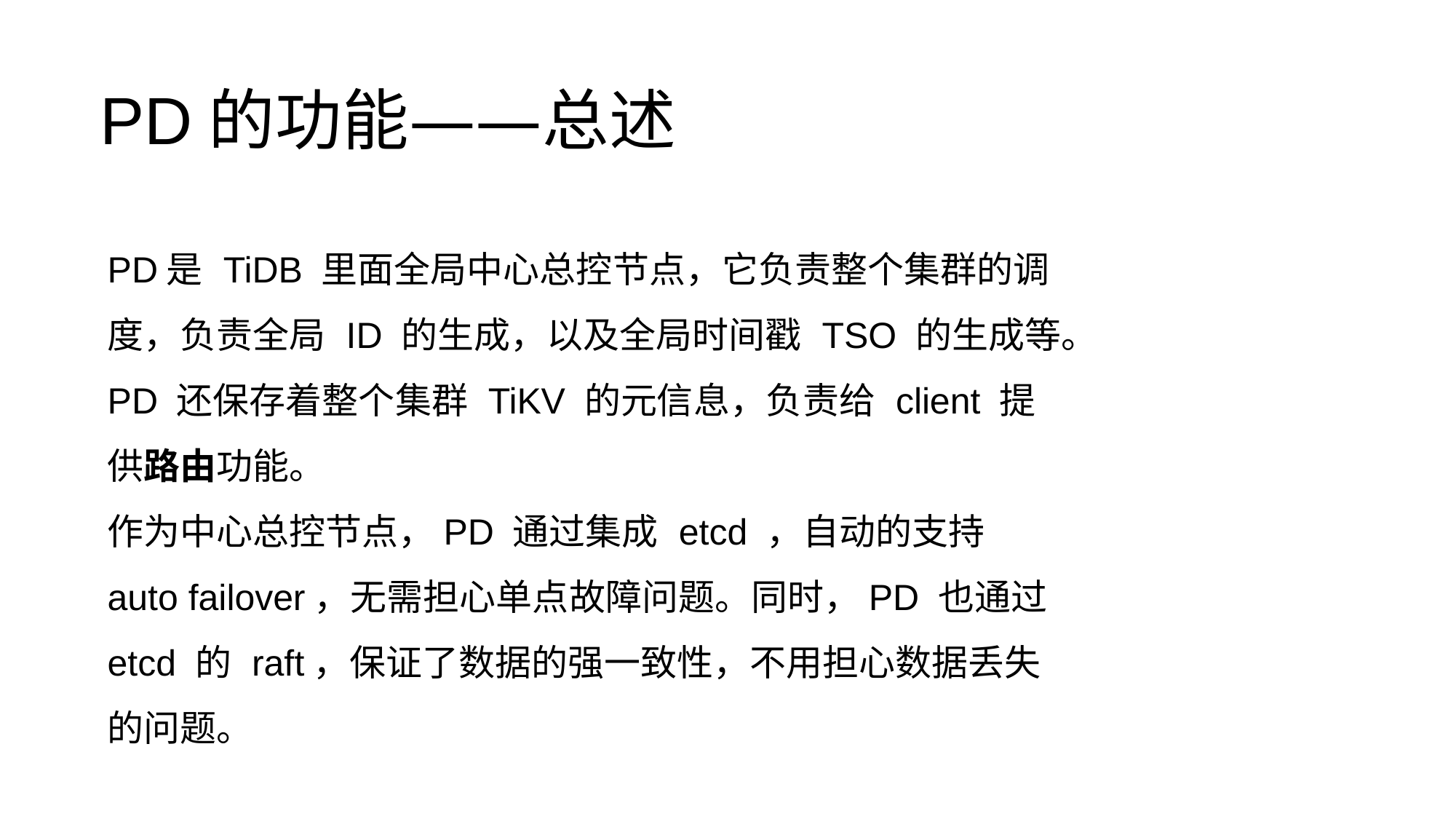

# PD的功能——总述
PD是 TiDB 里面全局中心总控节点，它负责整个集群的调度，负责全局 ID 的生成，以及全局时间戳 TSO 的生成等。PD 还保存着整个集群 TiKV 的元信息，负责给 client 提供路由功能。
作为中心总控节点，PD 通过集成 etcd ，自动的支持 auto failover，无需担心单点故障问题。同时，PD 也通过 etcd 的 raft，保证了数据的强一致性，不用担心数据丢失的问题。